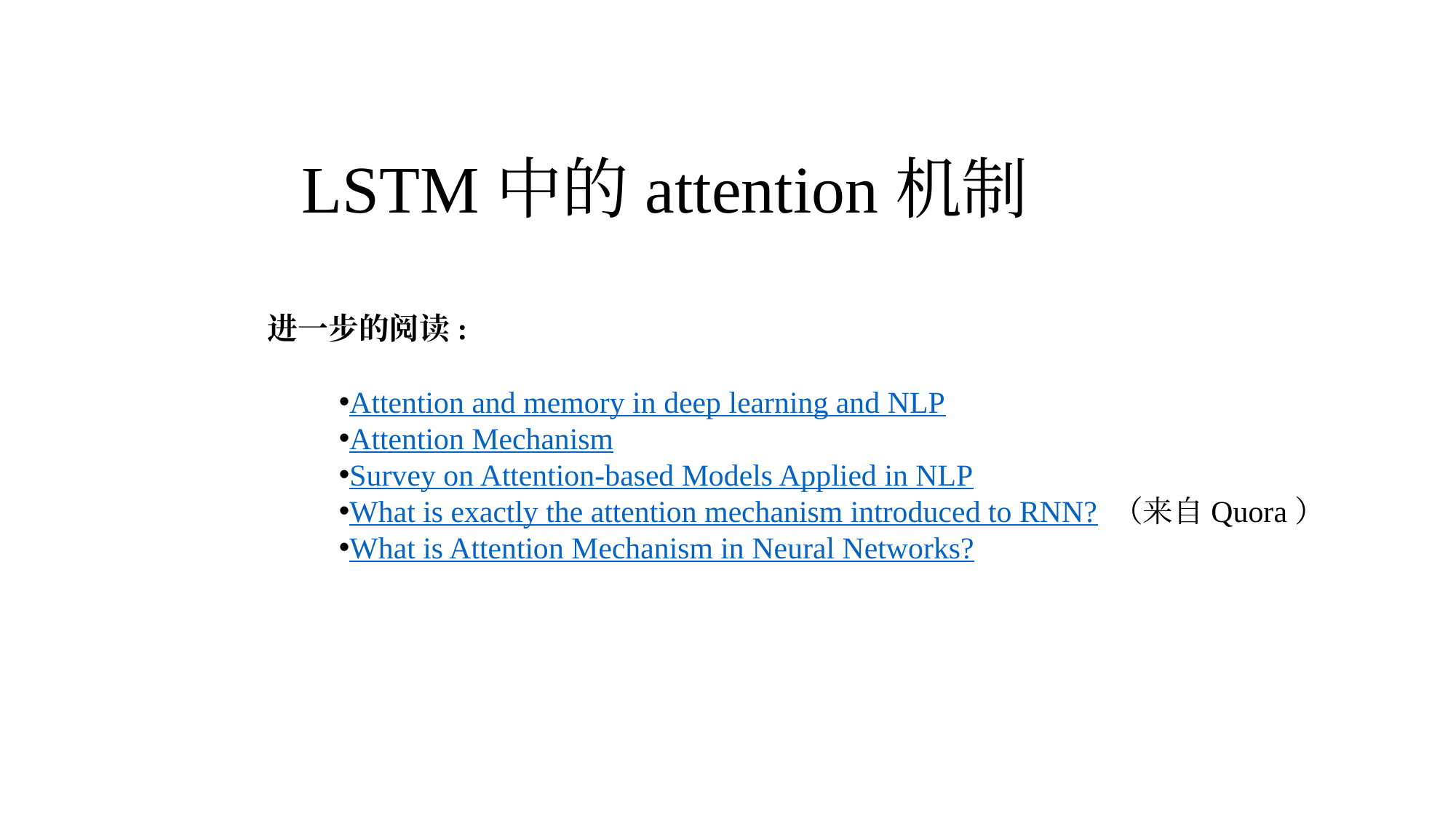

LSTM中的attention机制
进一步的阅读:
Attention and memory in deep learning and NLP
Attention Mechanism
Survey on Attention-based Models Applied in NLP
What is exactly the attention mechanism introduced to RNN? （来自Quora）
What is Attention Mechanism in Neural Networks?